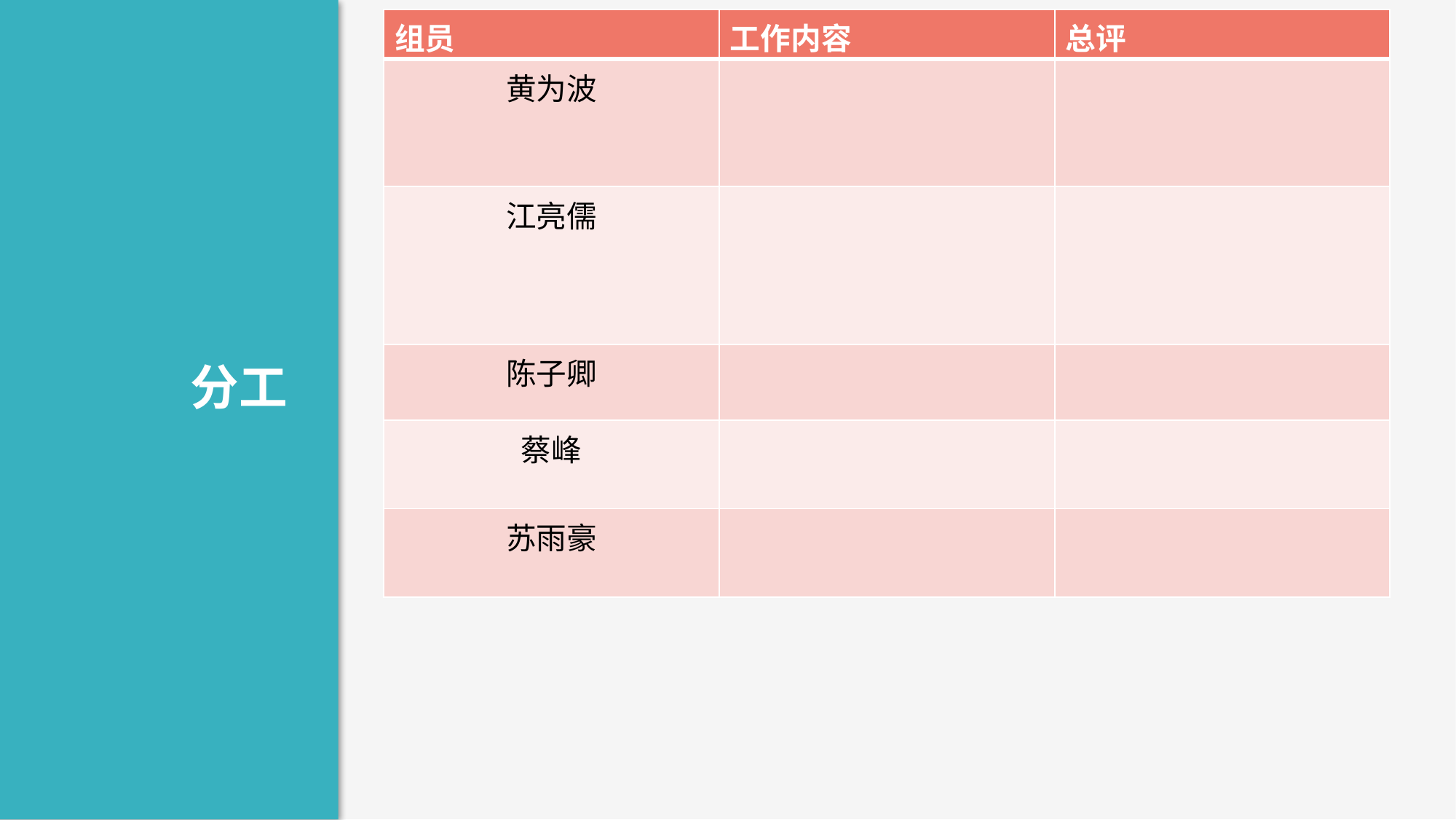

| 组员 | 工作内容 | 总评 |
| --- | --- | --- |
| 黄为波 |  |  |
| 江亮儒 |  |  |
| 陈子卿 |  |  |
| 蔡峰 |  |  |
| 苏雨豪 |  |  |
分工